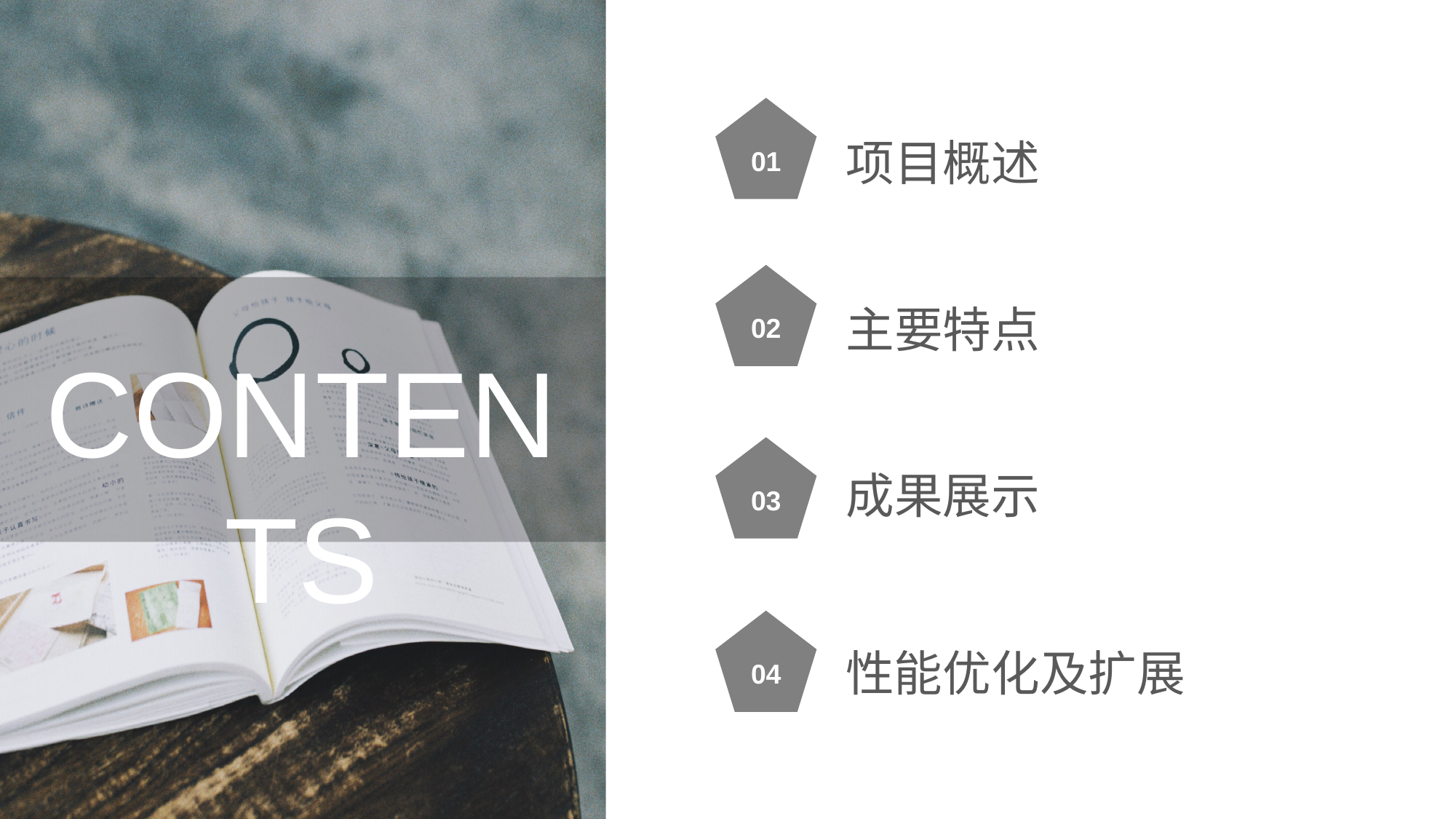

01
项目概述
02
主要特点

CONTENTS
成果展示
03
性能优化及扩展
04